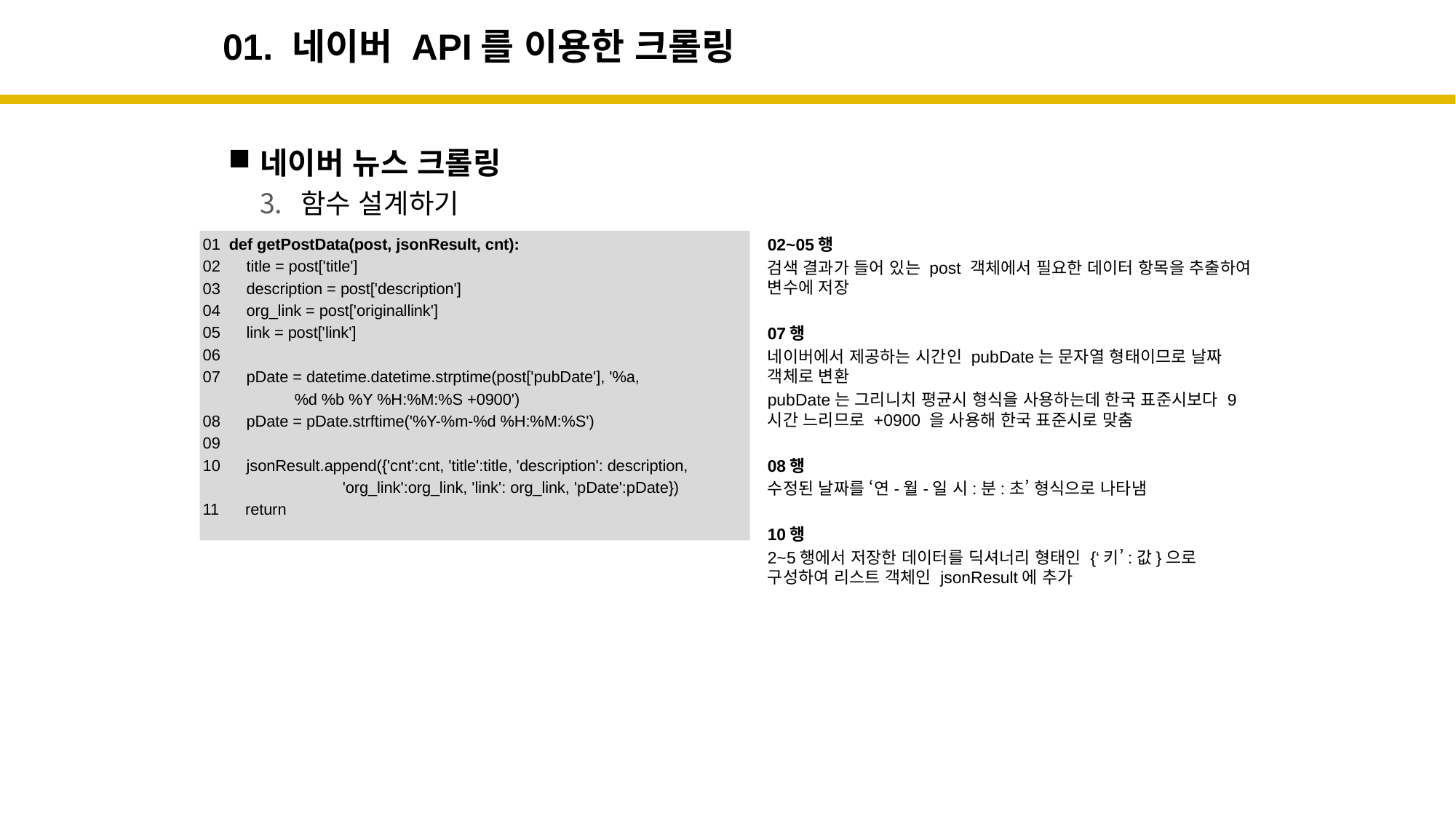

# 01. 네이버 API를 이용한 크롤링
네이버 뉴스 크롤링
함수 설계하기
01  def getPostData(post, jsonResult, cnt):
02      title = post['title']
03      description = post['description']
04      org_link = post['originallink']
05      link = post['link']
06
07      pDate = datetime.datetime.strptime(post['pubDate'], '%a,
                     %d %b %Y %H:%M:%S +0900')
08      pDate = pDate.strftime('%Y-%m-%d %H:%M:%S')
09
10      jsonResult.append({'cnt':cnt, 'title':title, 'description': description,
                                'org_link':org_link, 'link': org_link, 'pDate':pDate})
11      return
02~05행
검색 결과가 들어 있는 post 객체에서 필요한 데이터 항목을 추출하여 변수에 저장

07행
네이버에서 제공하는 시간인 pubDate는 문자열 형태이므로 날짜 객체로 변환
pubDate는 그리니치 평균시 형식을 사용하는데 한국 표준시보다 9시간 느리므로 +0900 을 사용해 한국 표준시로 맞춤

08행
수정된 날짜를 ‘연-월-일 시:분:초’ 형식으로 나타냄

10행
2~5행에서 저장한 데이터를 딕셔너리 형태인 {‘키’:값}으로 구성하여 리스트 객체인 jsonResult에 추가